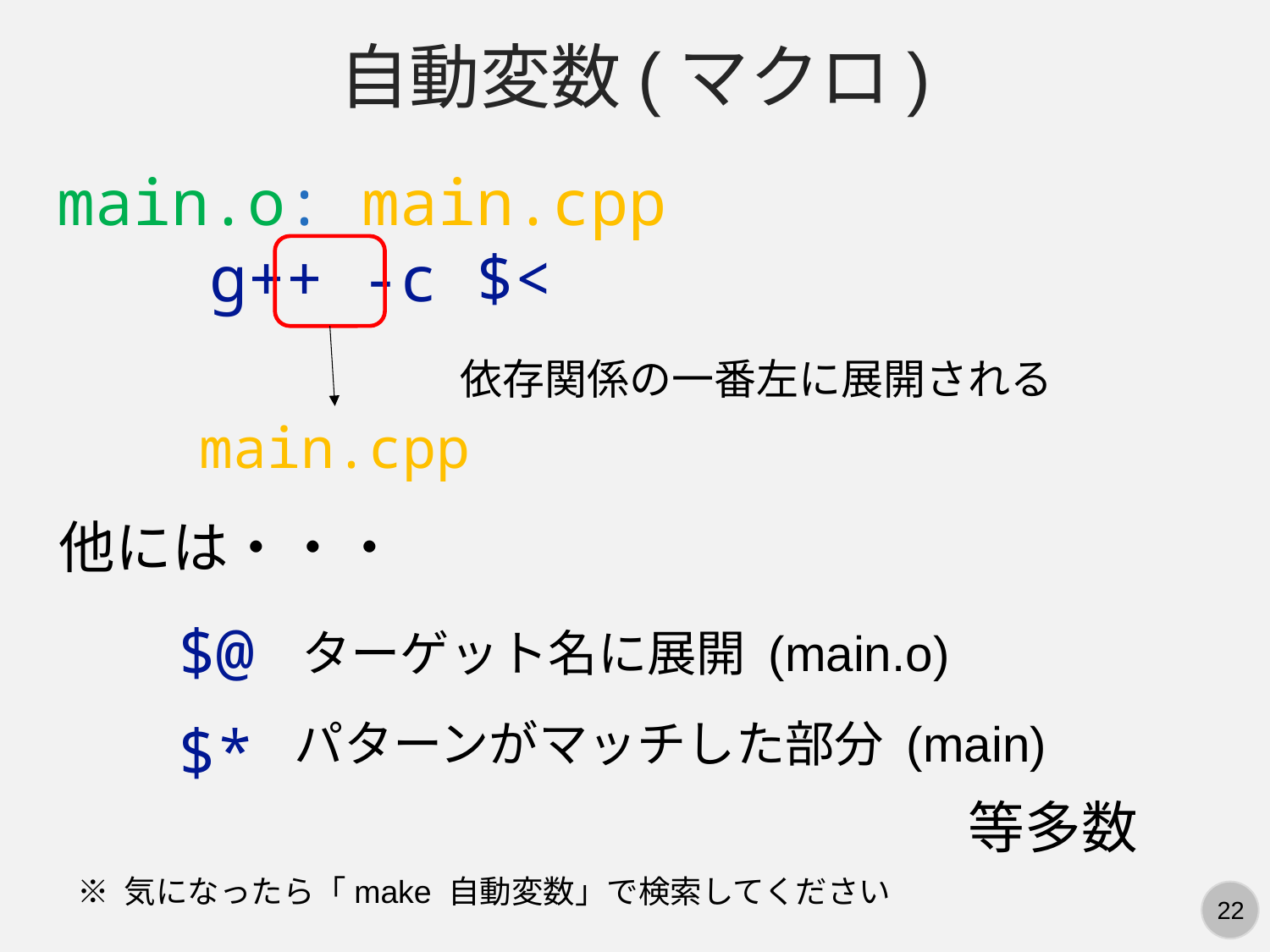

自動変数(マクロ)
main.o: main.cpp
    g++ -c $<

依存関係の一番左に展開される
main.cpp
他には・・・
$@
ターゲット名に展開 (main.o)
$*
パターンがマッチした部分 (main)
等多数
※ 気になったら「make 自動変数」で検索してください